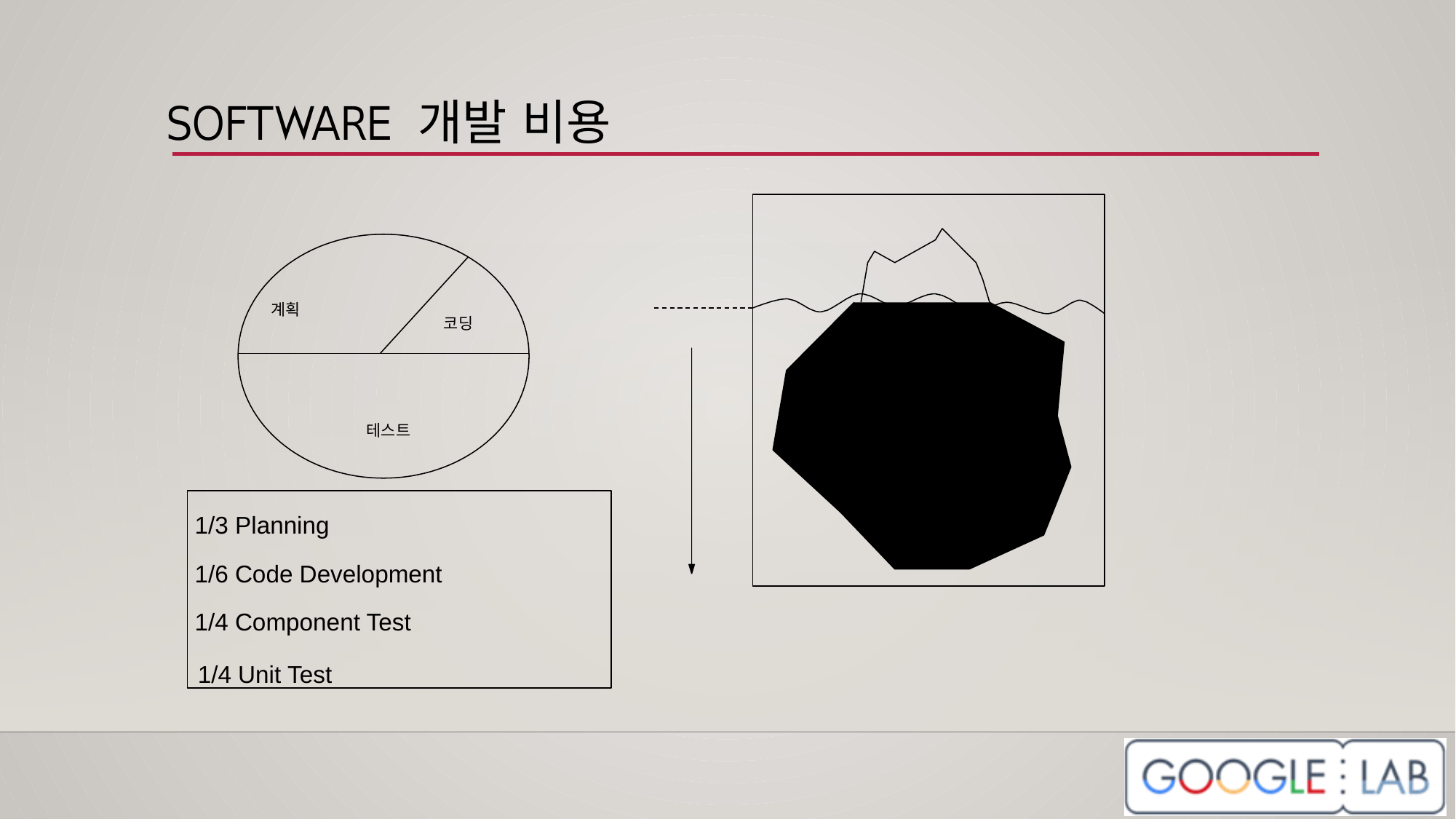

SOFTWARE 개발 비용

계획
코딩

테스트

1/3 Planning
1/6 Code Development
1/4 Component Test
 1/4 Unit Test